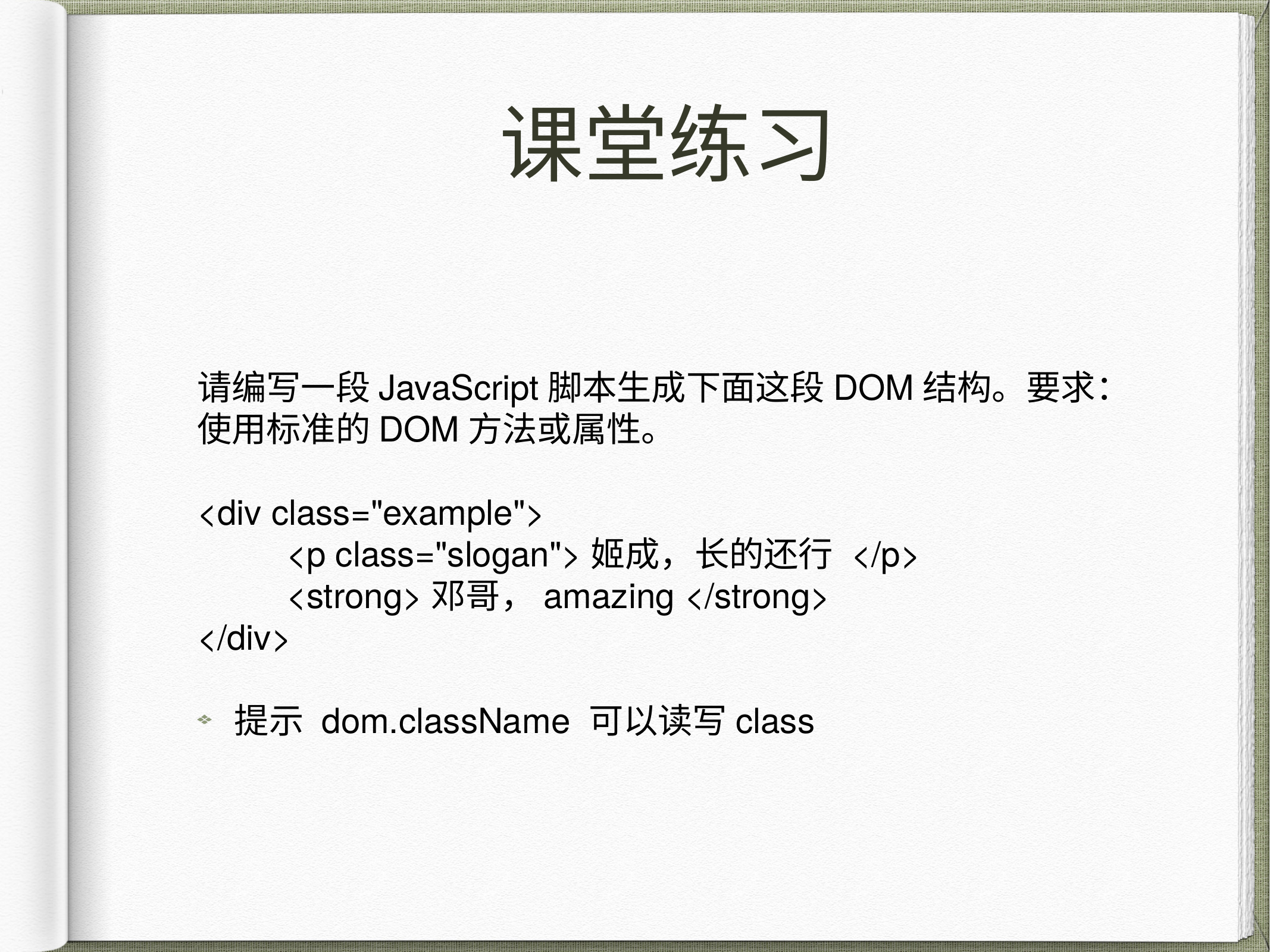

# 课堂练习
请编写一段JavaScript脚本生成下面这段DOM结构。要求：使用标准的DOM方法或属性。

<div class="example">
	<p class="slogan">姬成，长的还行 </p>
	<strong>邓哥，amazing </strong>
</div>

提示 dom.className 可以读写class